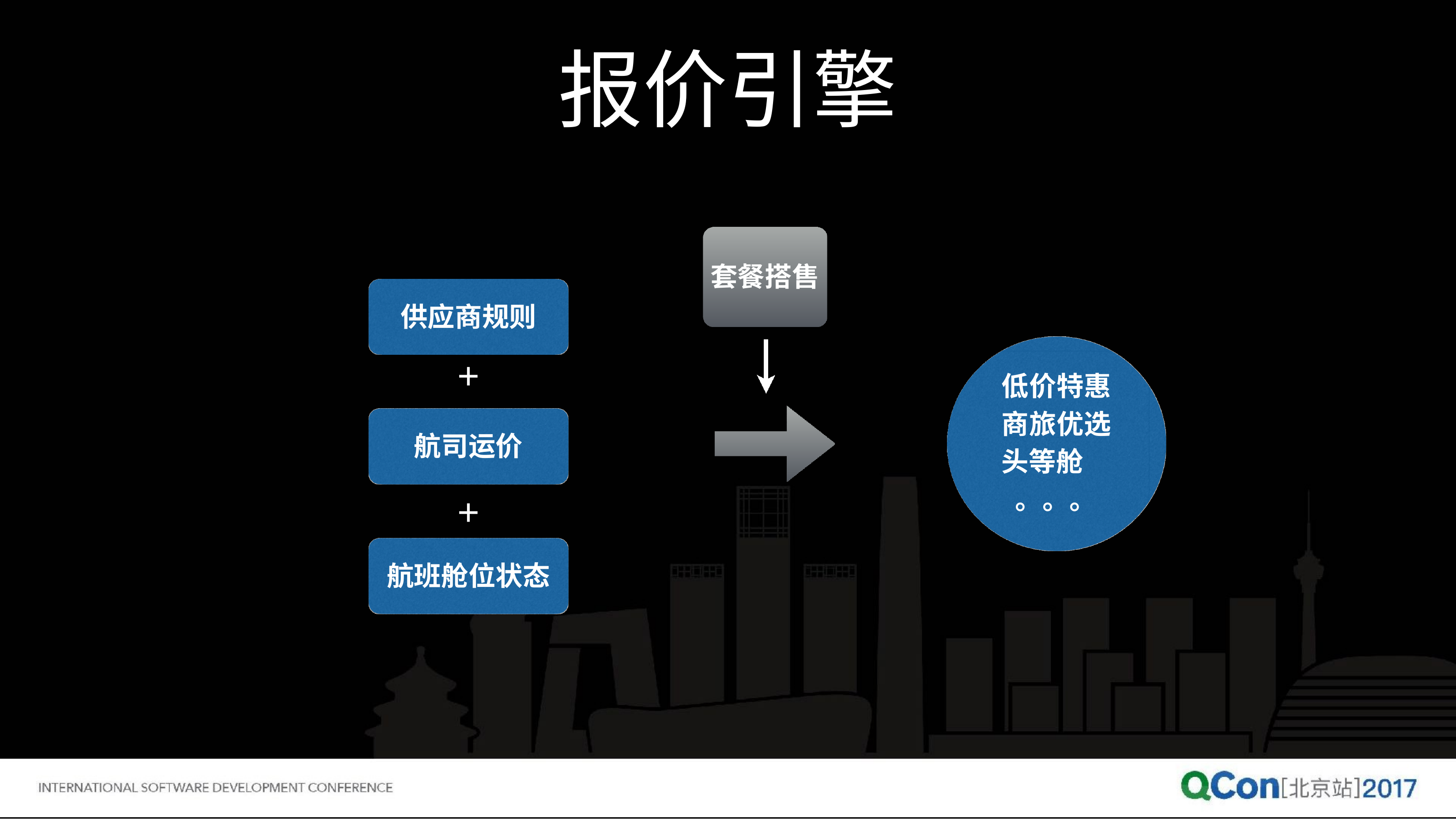

# 报价引擎

套餐搭售

供应商规则
+
航司运价
+
航班舱位状态

低价特惠 商旅优选 头等舱
。。。